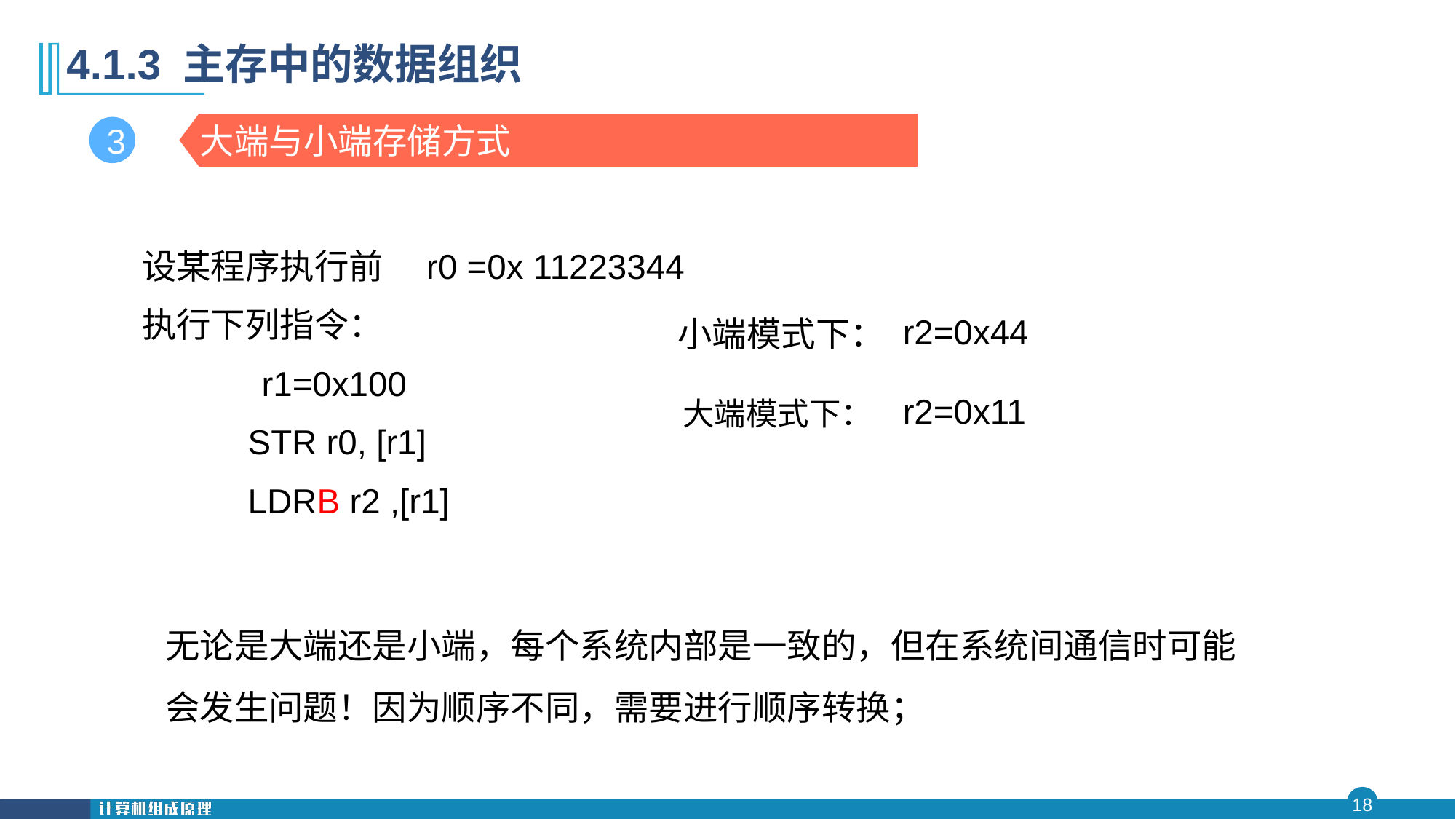

第四 章
# 4.1.3 主存中的数据组织
大端与小端存储方式
3
设某程序执行前　r0 =0x 11223344
执行下列指令：
　　　 r1=0x100
           STR r0, [r1]
           LDRB r2 ,[r1]
r2=0x44
　　　小端模式下：
r2=0x11
大端模式下：
无论是大端还是小端，每个系统内部是一致的，但在系统间通信时可能会发生问题！因为顺序不同，需要进行顺序转换；